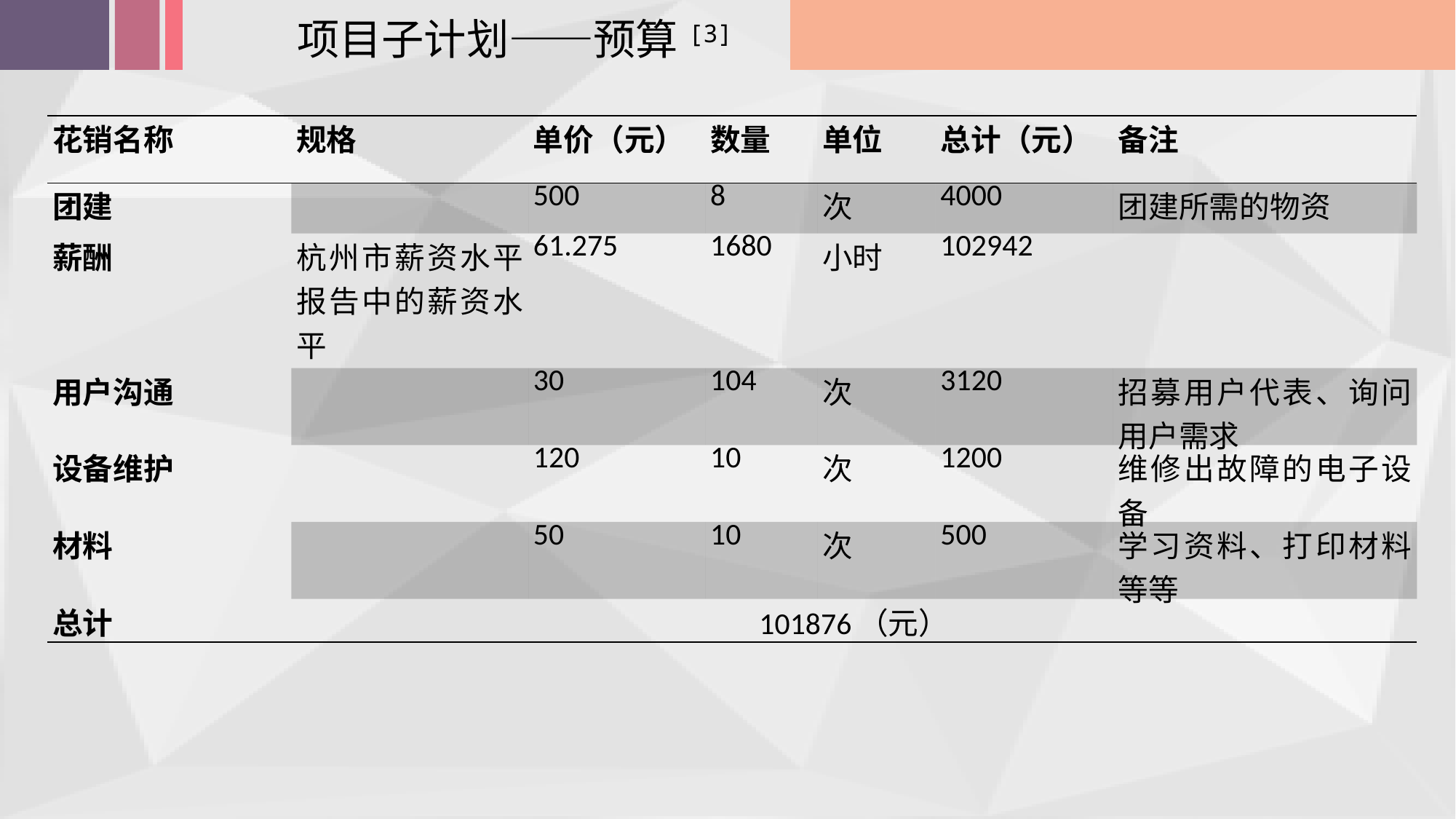

项目子计划——预算[3]
| 花销名称 | 规格 | 单价（元） | 数量 | 单位 | 总计（元） | 备注 |
| --- | --- | --- | --- | --- | --- | --- |
| 团建 |  | 500 | 8 | 次 | 4000 | 团建所需的物资 |
| 薪酬 | 杭州市薪资水平报告中的薪资水平 | 61.275 | 1680 | 小时 | 102942 |  |
| 用户沟通 |  | 30 | 104 | 次 | 3120 | 招募用户代表、询问用户需求 |
| 设备维护 |  | 120 | 10 | 次 | 1200 | 维修出故障的电子设备 |
| 材料 |  | 50 | 10 | 次 | 500 | 学习资料、打印材料等等 |
| 总计 | 101876（元） |  |  |  |  |  |